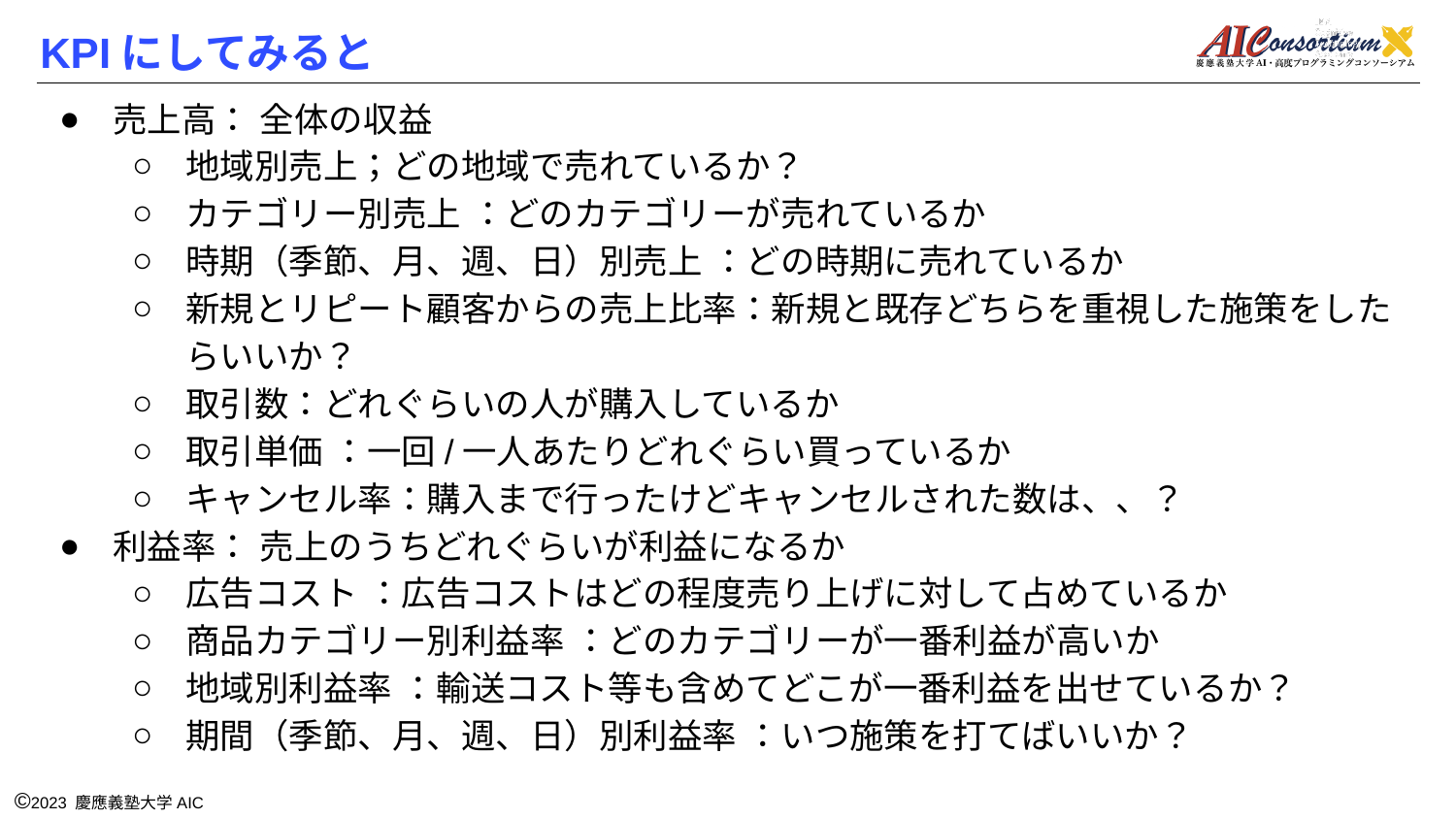

# KPIにしてみると
売上高： 全体の収益
地域別売上；どの地域で売れているか？
カテゴリー別売上 ：どのカテゴリーが売れているか
時期（季節、月、週、日）別売上 ：どの時期に売れているか
新規とリピート顧客からの売上比率：新規と既存どちらを重視した施策をしたらいいか？
取引数：どれぐらいの人が購入しているか
取引単価 ：一回/一人あたりどれぐらい買っているか
キャンセル率：購入まで行ったけどキャンセルされた数は、、？
利益率： 売上のうちどれぐらいが利益になるか
広告コスト ：広告コストはどの程度売り上げに対して占めているか
商品カテゴリー別利益率 ：どのカテゴリーが一番利益が高いか
地域別利益率 ：輸送コスト等も含めてどこが一番利益を出せているか？
期間（季節、月、週、日）別利益率 ：いつ施策を打てばいいか？